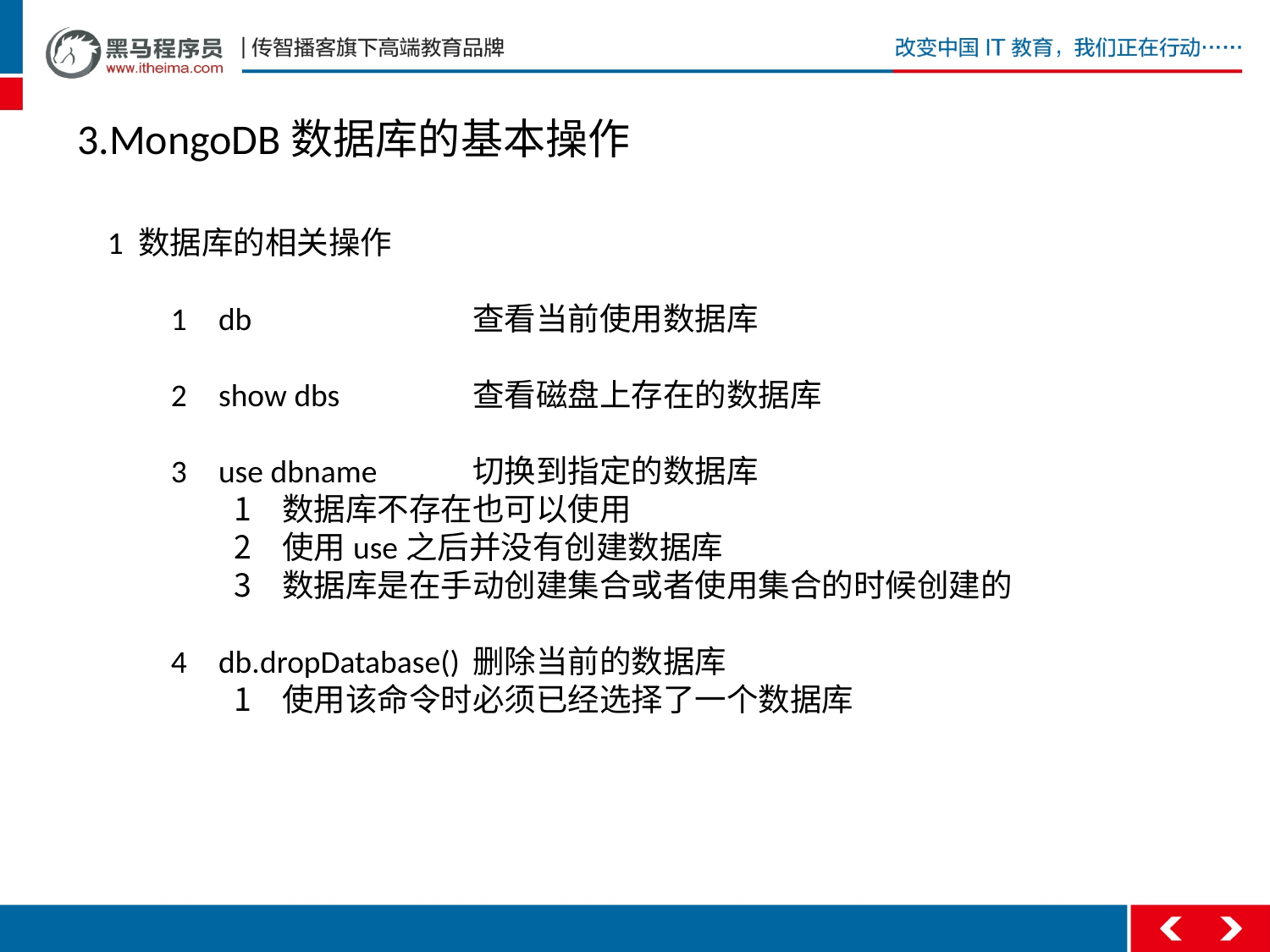

3.MongoDB数据库的基本操作
1 数据库的相关操作

db		查看当前使用数据库

show dbs		查看磁盘上存在的数据库

use dbname	切换到指定的数据库
数据库不存在也可以使用
使用use之后并没有创建数据库
数据库是在手动创建集合或者使用集合的时候创建的

db.dropDatabase()	删除当前的数据库
使用该命令时必须已经选择了一个数据库